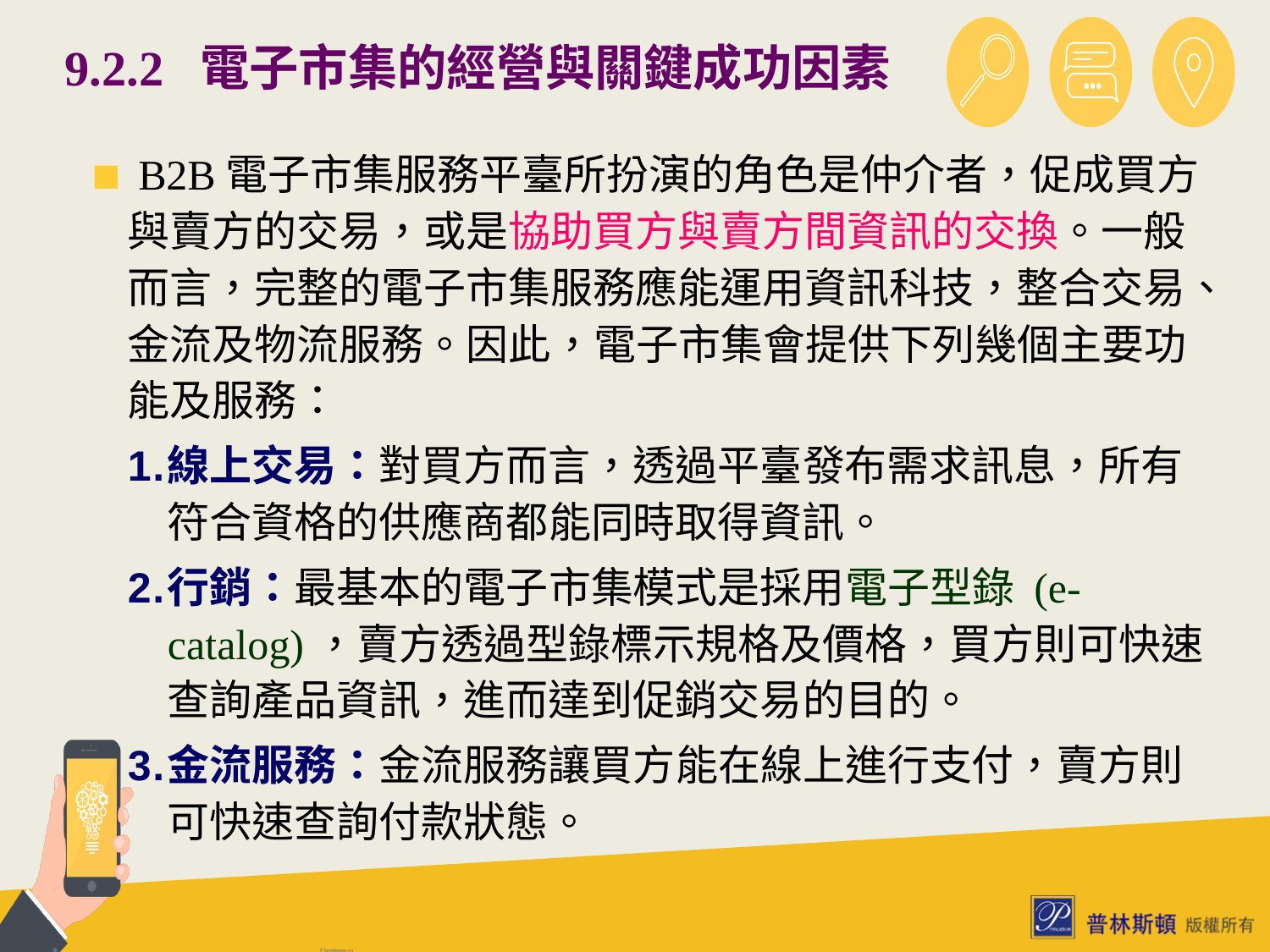

# 9.2.2  電子市集的經營與關鍵成功因素
 B2B電子市集服務平臺所扮演的角色是仲介者，促成買方與賣方的交易，或是協助買方與賣方間資訊的交換。一般而言，完整的電子市集服務應能運用資訊科技，整合交易、金流及物流服務。因此，電子市集會提供下列幾個主要功能及服務：
線上交易：對買方而言，透過平臺發布需求訊息，所有符合資格的供應商都能同時取得資訊。
行銷：最基本的電子市集模式是採用電子型錄 (e-catalog)，賣方透過型錄標示規格及價格，買方則可快速查詢產品資訊，進而達到促銷交易的目的。
金流服務：金流服務讓買方能在線上進行支付，賣方則可快速查詢付款狀態。